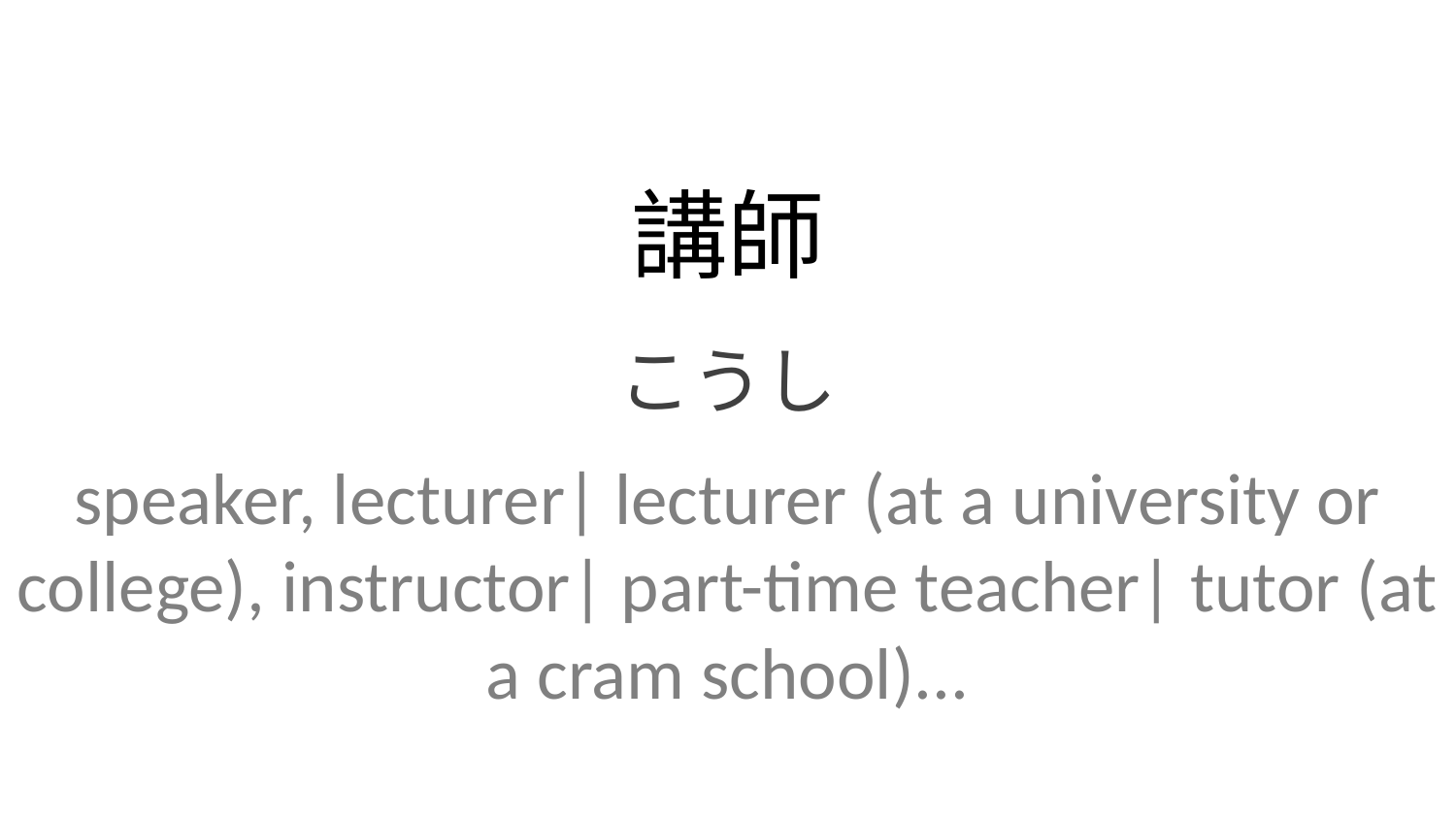

講師

こうし
speaker, lecturer| lecturer (at a university or college), instructor| part-time teacher| tutor (at a cram school)...